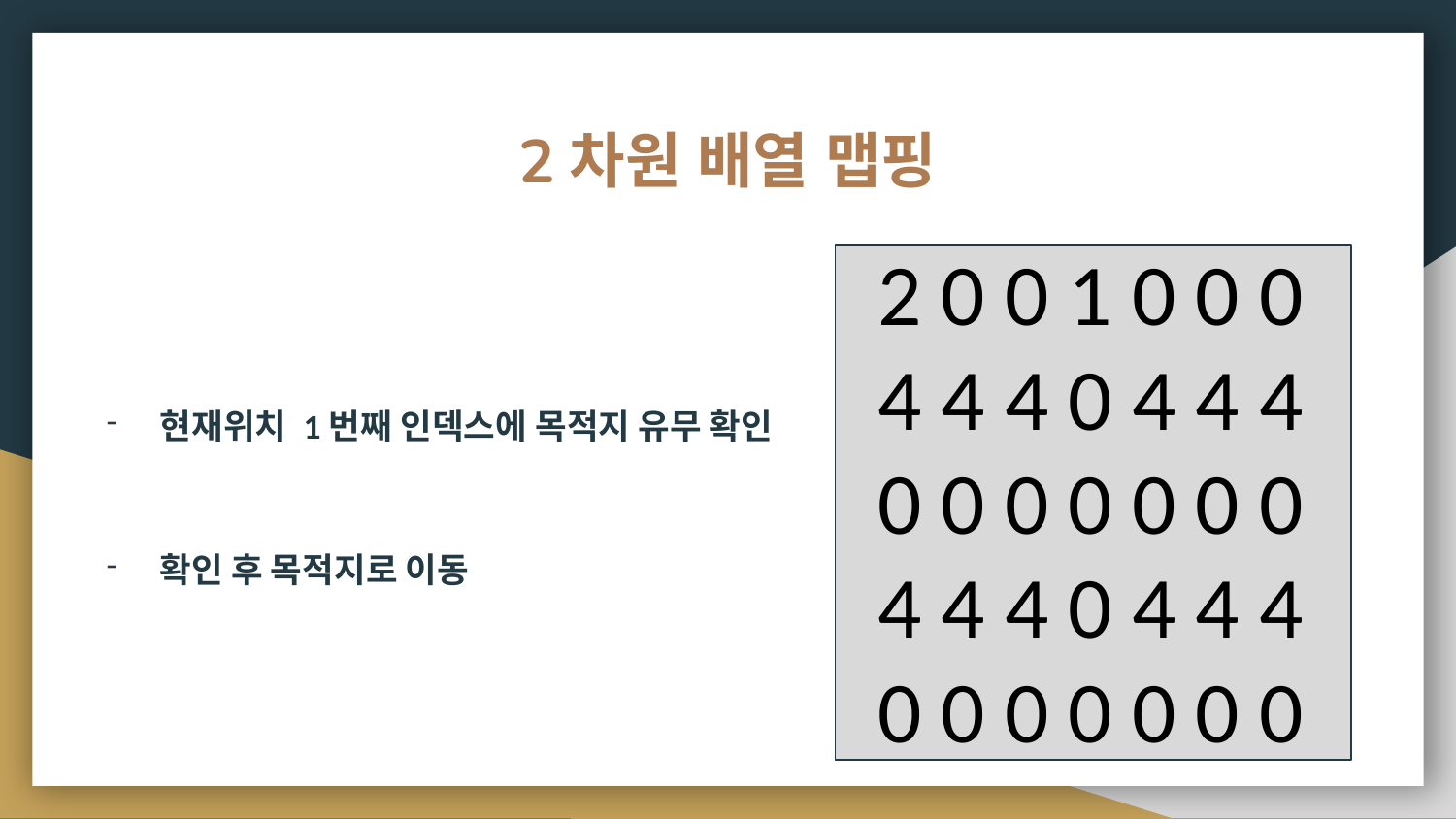

# 2차원 배열 맵핑
2 0 0 1 0 0 0
4 4 4 0 4 4 4
0 0 0 0 0 0 0
4 4 4 0 4 4 4
0 0 0 0 0 0 0

현재위치 1번째 인덱스에 목적지 유무 확인

확인 후 목적지로 이동